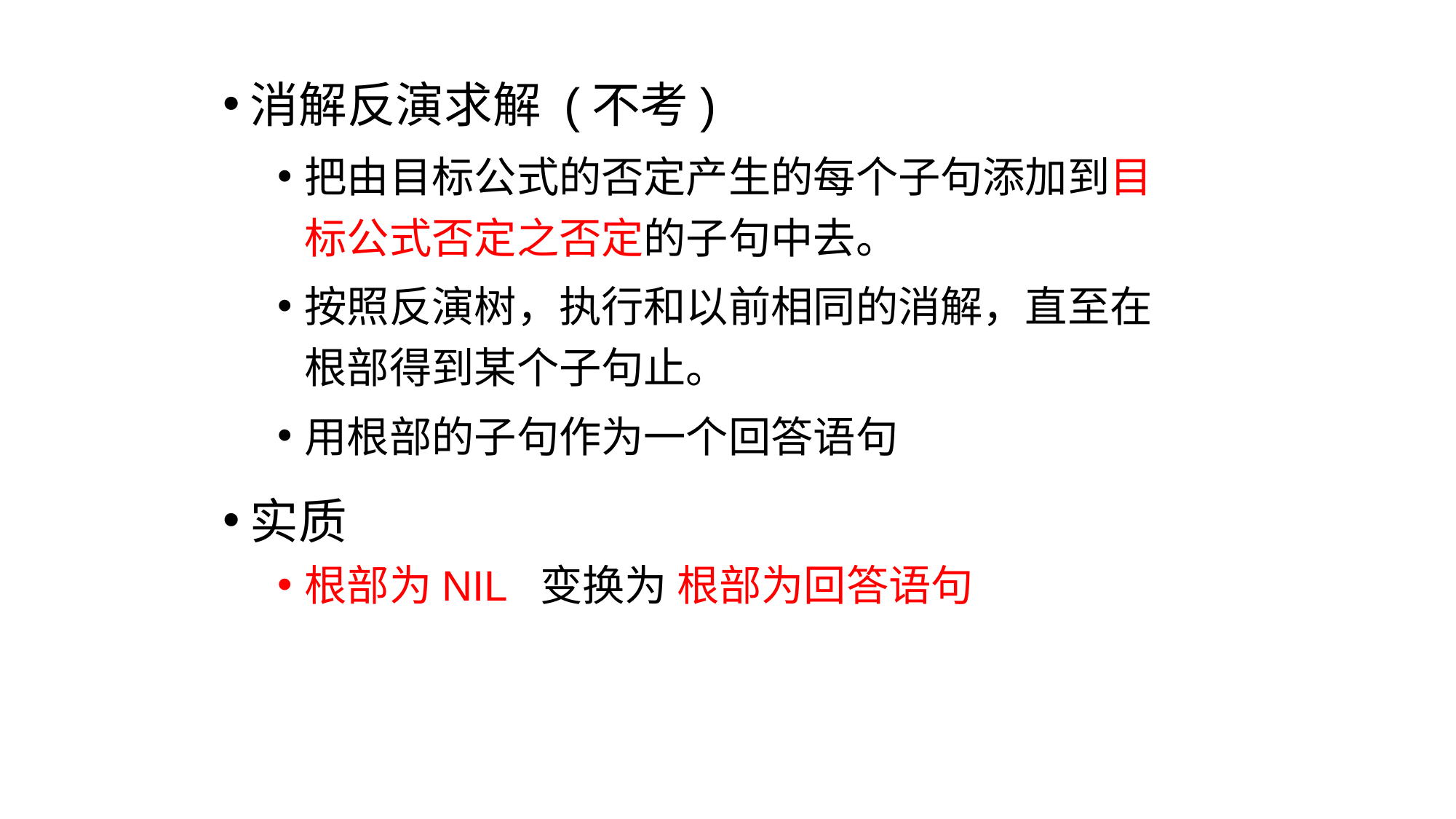

消解反演求解 (不考)
把由目标公式的否定产生的每个子句添加到目标公式否定之否定的子句中去。
按照反演树，执行和以前相同的消解，直至在根部得到某个子句止。
用根部的子句作为一个回答语句
实质
根部为NIL  变换为 根部为回答语句